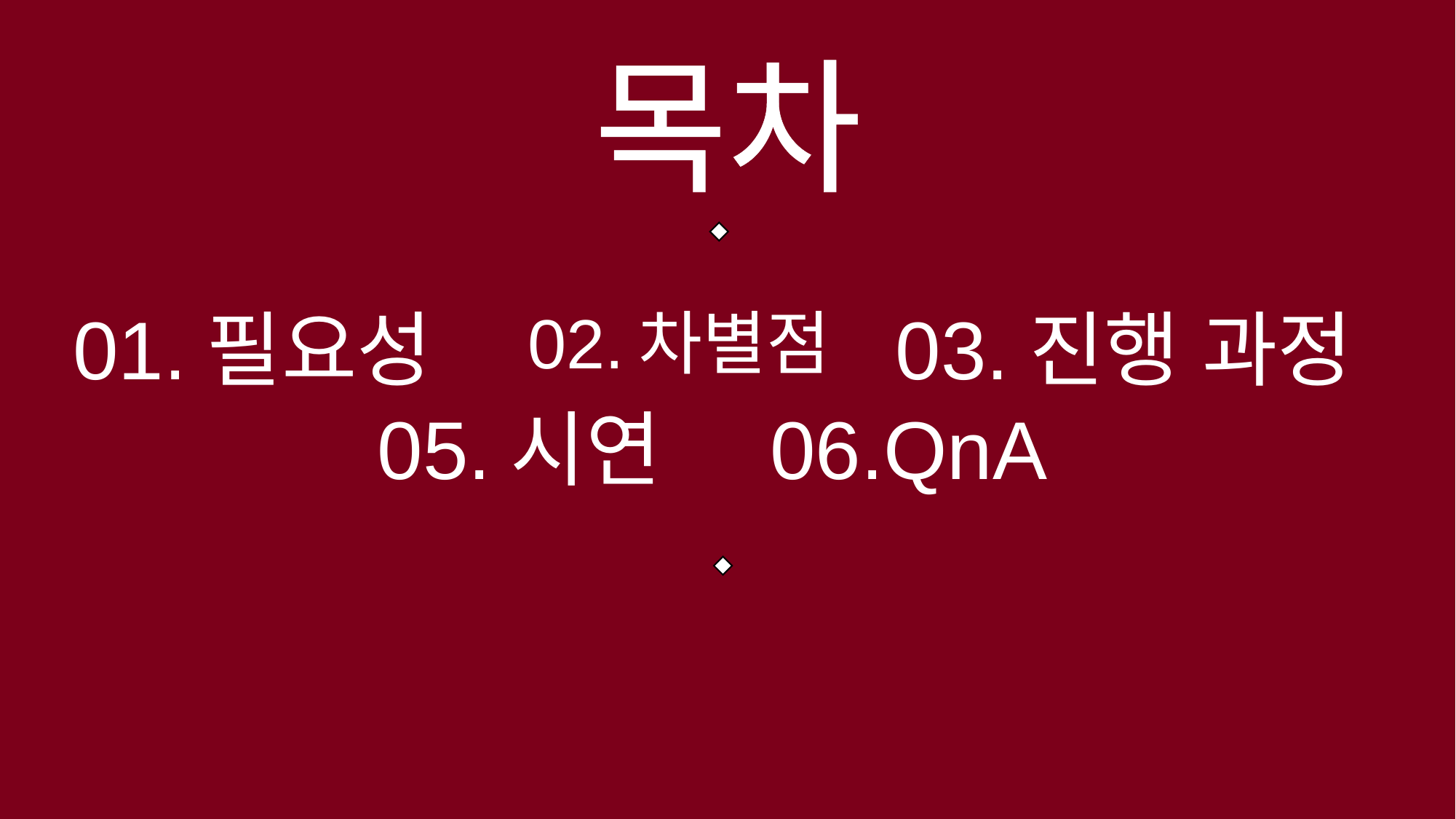

# 목차

01.필요성
02.차별점
03.진행 과정
05.시연
06.QnA

2